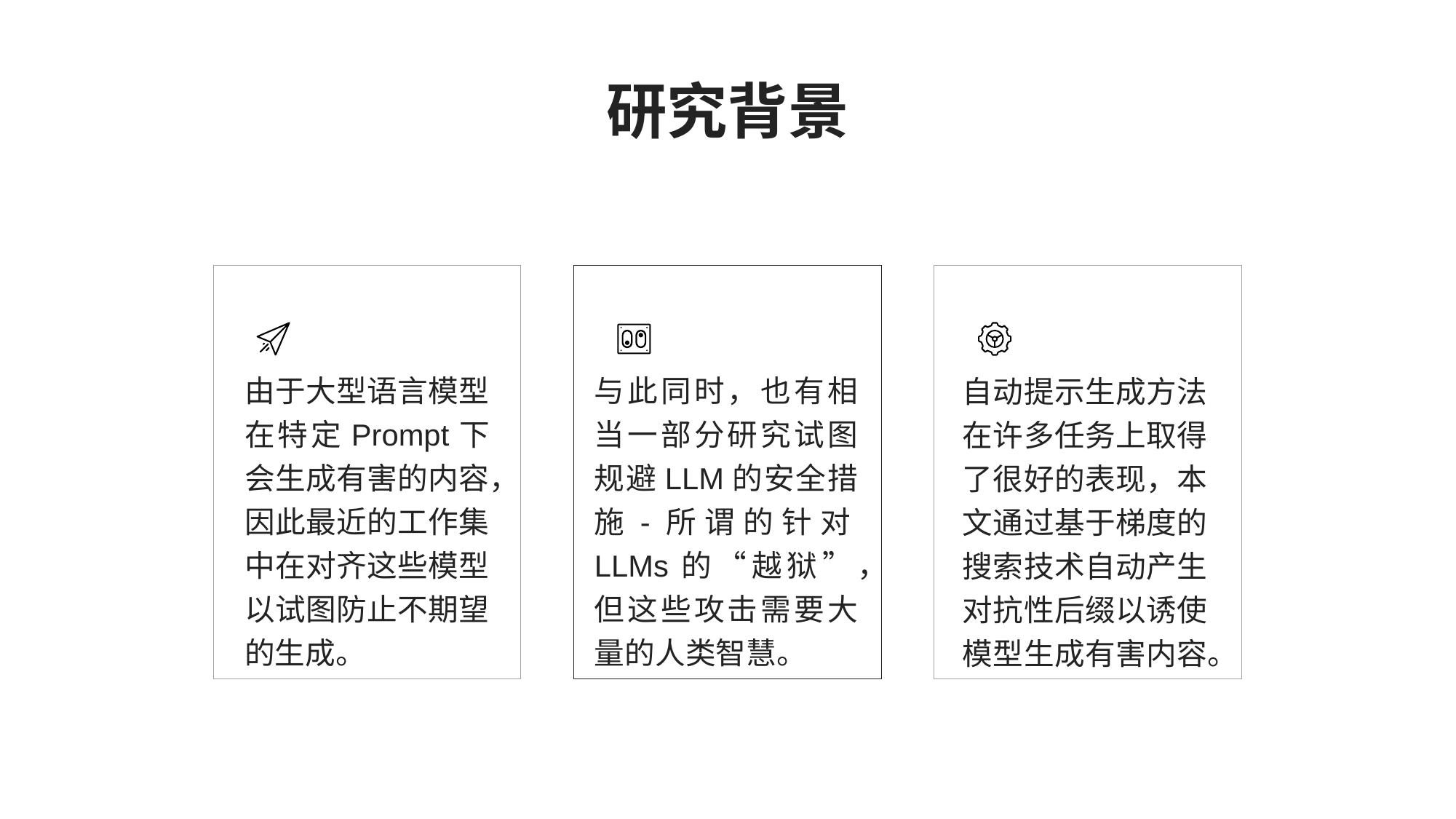

研究背景

由于大型语言模型在特定Prompt下会生成有害的内容，因此最近的工作集中在对齐这些模型以试图防止不期望的生成。
与此同时，也有相当一部分研究试图规避LLM的安全措施-所谓的针对LLMs的“越狱”，但这些攻击需要大量的人类智慧。
自动提示生成方法在许多任务上取得了很好的表现，本文通过基于梯度的搜索技术自动产生对抗性后缀以诱使模型生成有害内容。